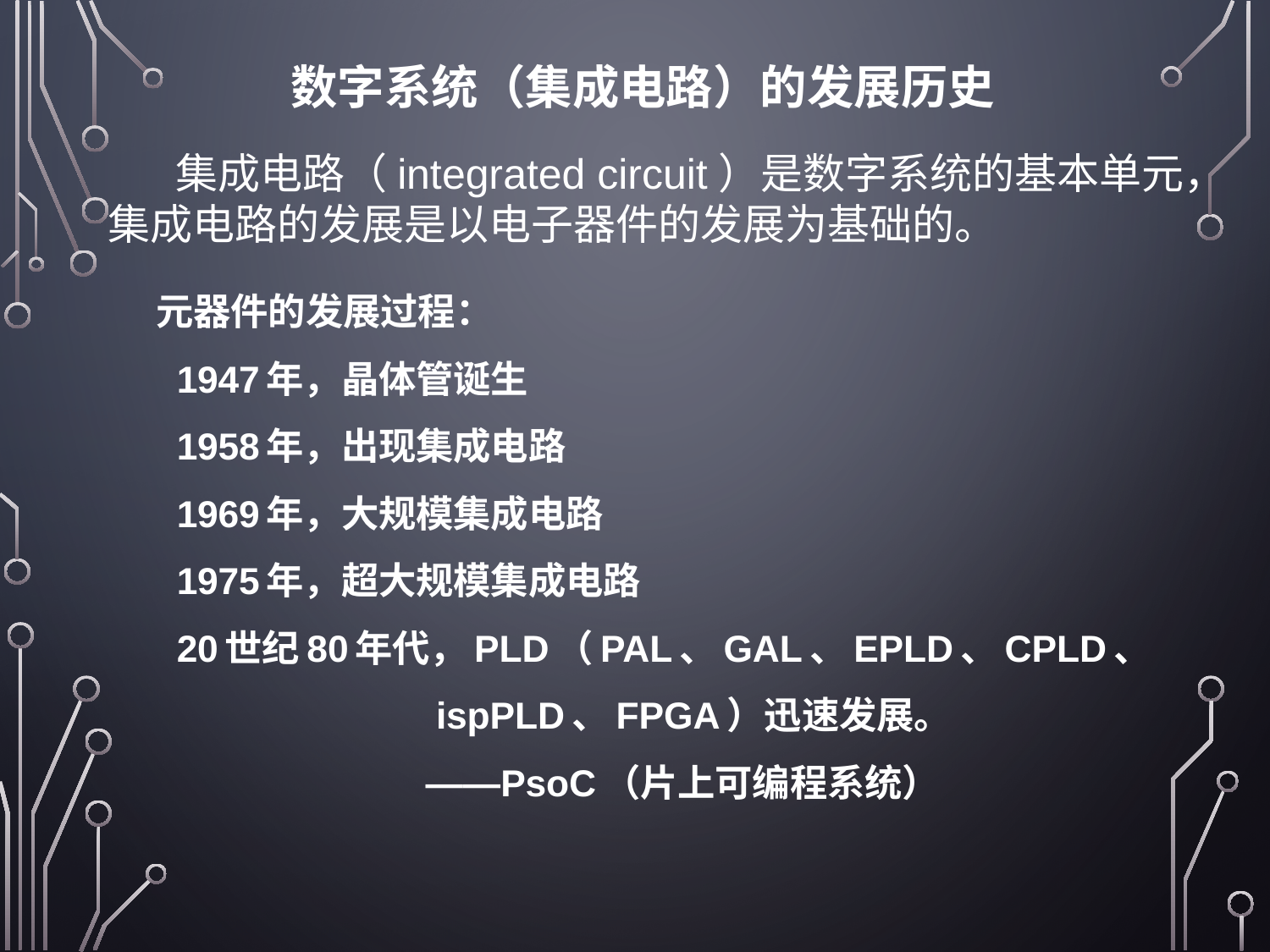

# 数字系统（集成电路）的发展历史
      集成电路（integrated circuit）是数字系统的基本单元，
集成电路的发展是以电子器件的发展为基础的。
元器件的发展过程：
  1947年，晶体管诞生
  1958年，出现集成电路
  1969年，大规模集成电路
  1975年，超大规模集成电路
  20世纪80年代，PLD（PAL、GAL、EPLD、CPLD、
                           ispPLD、FPGA）迅速发展。
                          ——PsoC（片上可编程系统）